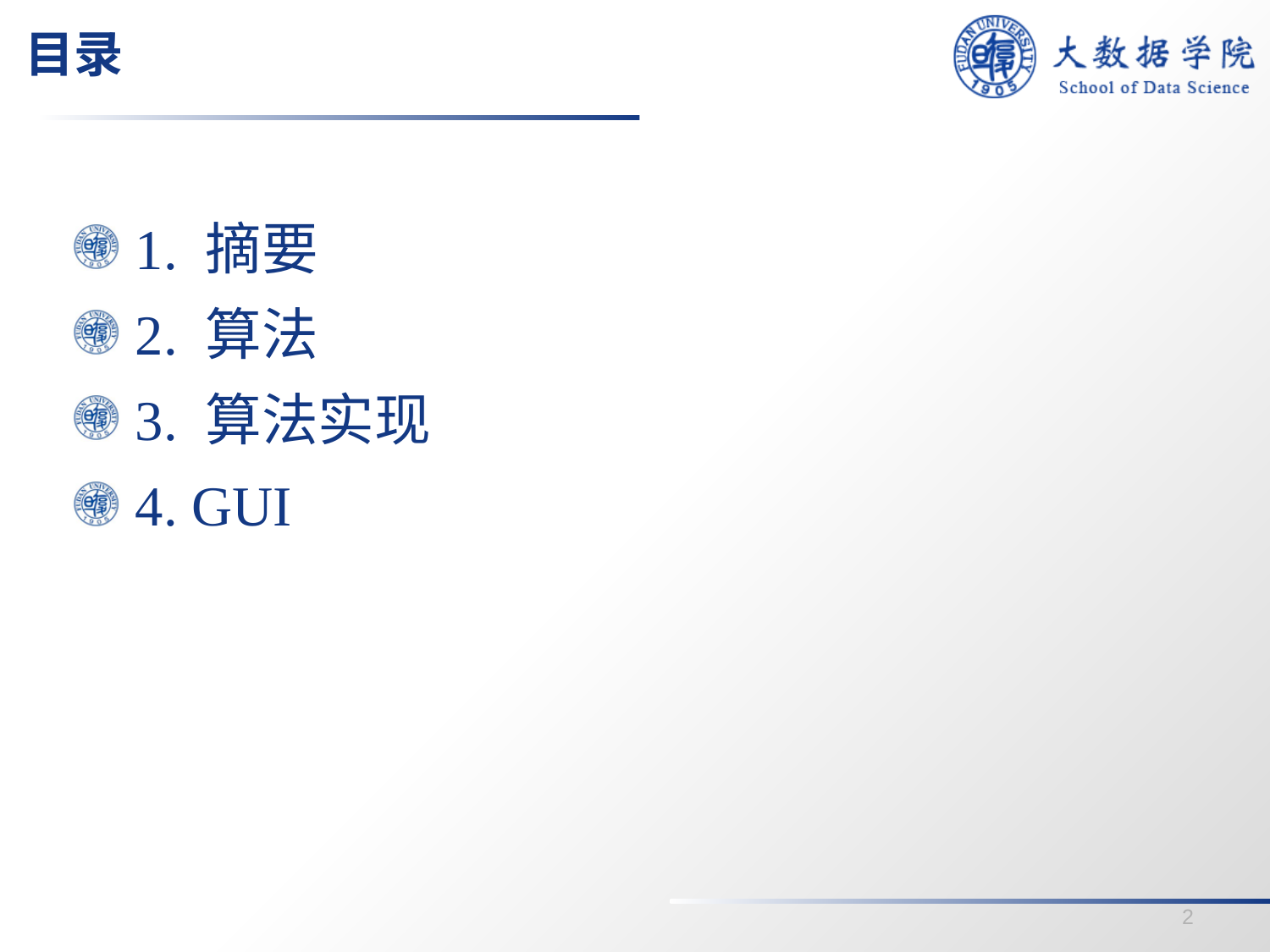

# 目录
1. 摘要
2. 算法
3. 算法实现
4. GUI

2